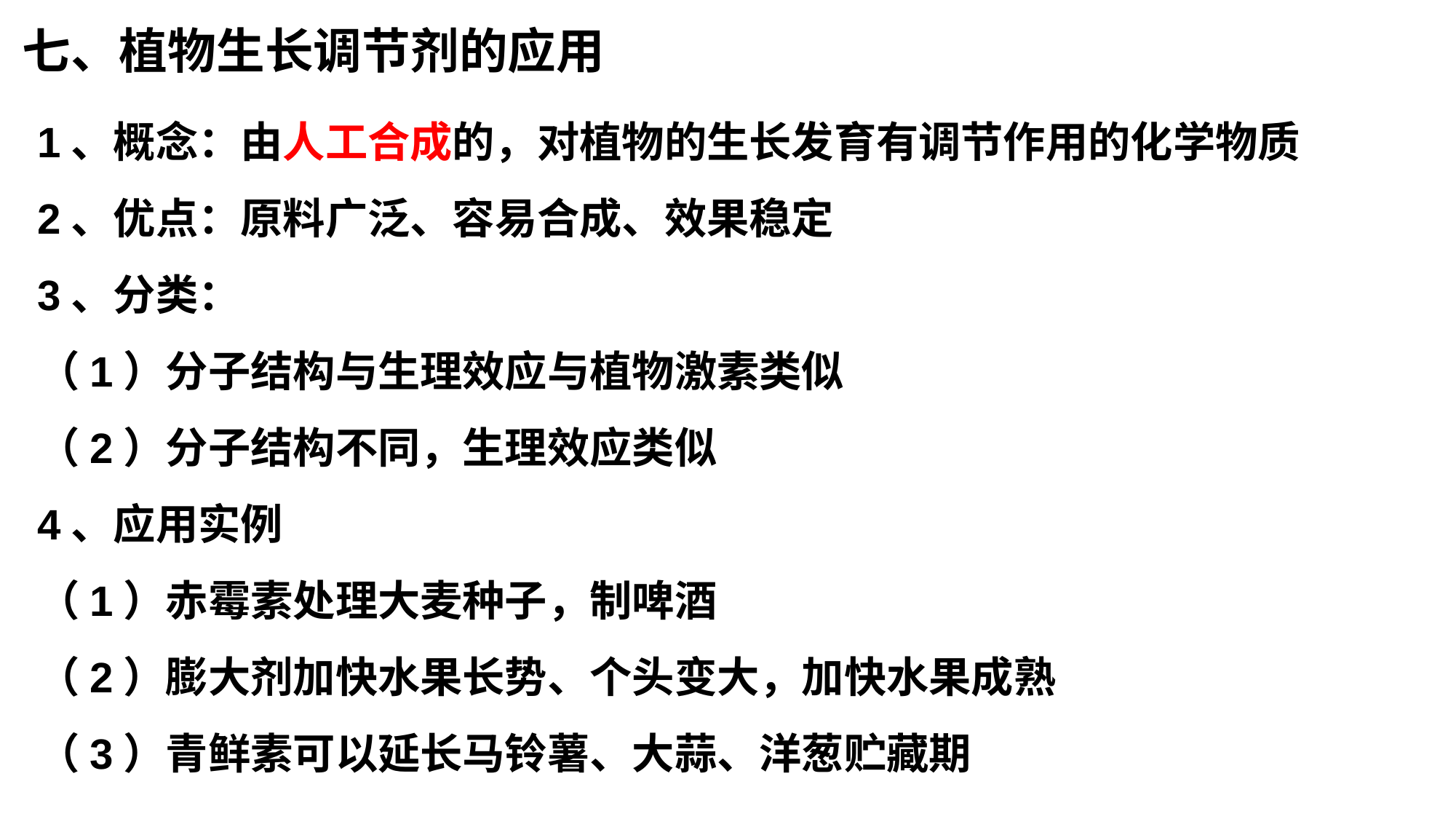

七、植物生长调节剂的应用
1、概念：由人工合成的，对植物的生长发育有调节作用的化学物质
2、优点：原料广泛、容易合成、效果稳定
3、分类：
（1）分子结构与生理效应与植物激素类似
（2）分子结构不同，生理效应类似
4、应用实例
（1）赤霉素处理大麦种子，制啤酒
（2）膨大剂加快水果长势、个头变大，加快水果成熟
（3）青鲜素可以延长马铃薯、大蒜、洋葱贮藏期